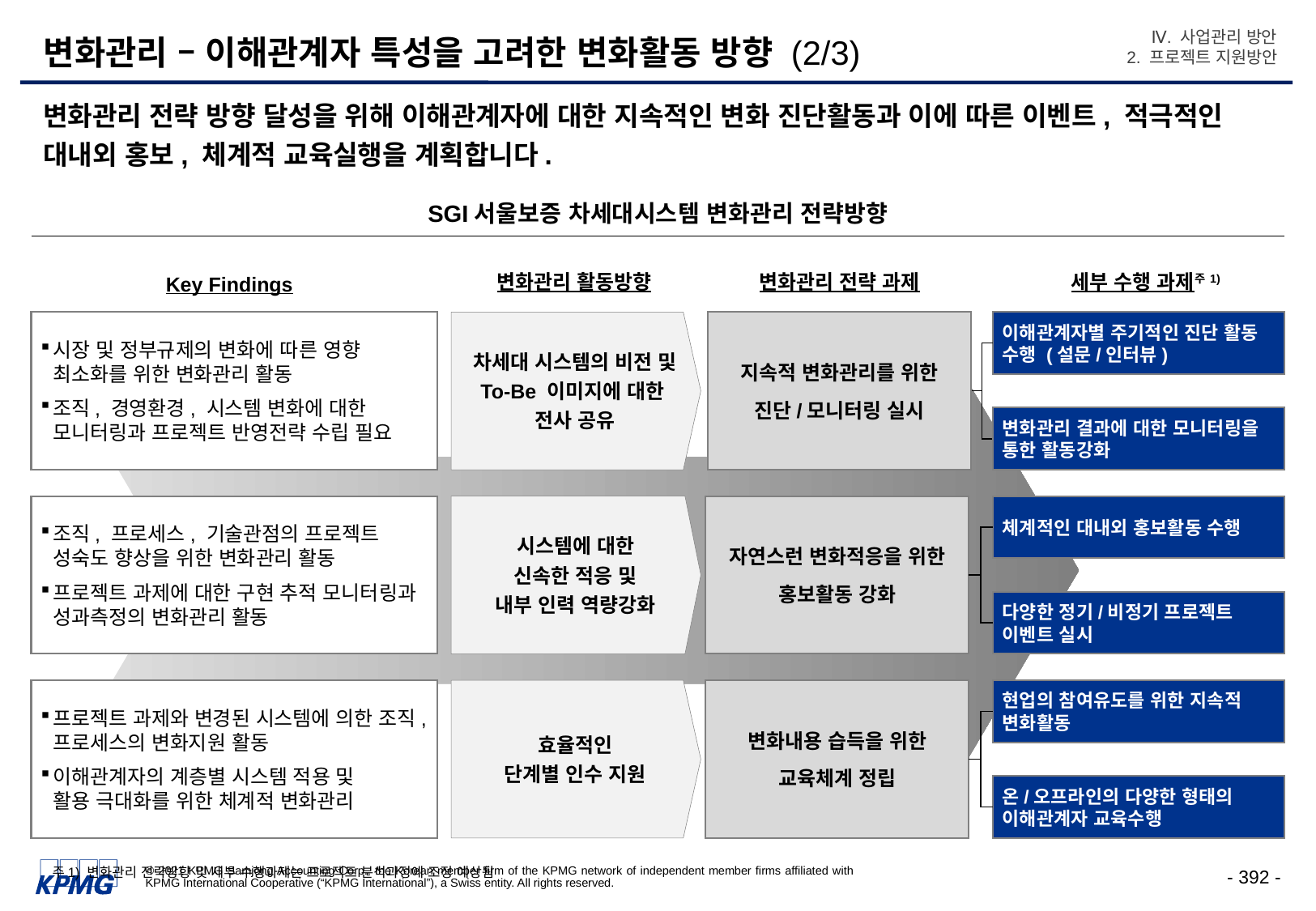

Ⅳ. 사업관리 방안
2. 프로젝트 지원방안
# 변화관리 – 이해관계자 특성을 고려한 변화활동 방향 (2/3)
변화관리 전략 방향 달성을 위해 이해관계자에 대한 지속적인 변화 진단활동과 이에 따른 이벤트, 적극적인 대내외 홍보, 체계적 교육실행을 계획합니다.
SGI서울보증 차세대시스템 변화관리 전략방향
Key Findings
변화관리 활동방향
변화관리 전략 과제
세부 수행 과제주1)
시장 및 정부규제의 변화에 따른 영향
최소화를 위한 변화관리 활동
조직, 경영환경, 시스템 변화에 대한
모니터링과 프로젝트 반영전략 수립 필요
차세대 시스템의 비전 및
To-Be 이미지에 대한
전사 공유
지속적 변화관리를 위한
진단/모니터링 실시
이해관계자별 주기적인 진단 활동 수행 (설문/인터뷰)

변화관리 결과에 대한 모니터링을 통한 활동강화
조직, 프로세스, 기술관점의 프로젝트
성숙도 향상을 위한 변화관리 활동
프로젝트 과제에 대한 구현 추적 모니터링과 성과측정의 변화관리 활동
시스템에 대한
신속한 적응 및
내부 인력 역량강화
자연스런 변화적응을 위한
홍보활동 강화
체계적인 대내외 홍보활동 수행
다양한 정기/비정기 프로젝트 이벤트 실시
프로젝트 과제와 변경된 시스템에 의한 조직, 프로세스의 변화지원 활동
이해관계자의 계층별 시스템 적용 및
활용 극대화를 위한 체계적 변화관리
효율적인
단계별 인수 지원
변화내용 습득을 위한
교육체계 정립
현업의 참여유도를 위한 지속적 변화활동
온/오프라인의 다양한 형태의  이해관계자 교육수행
주1) 변화관리 전략방향 및 세부 수행과제는 프로젝트 분석과정에 조정 예상됨